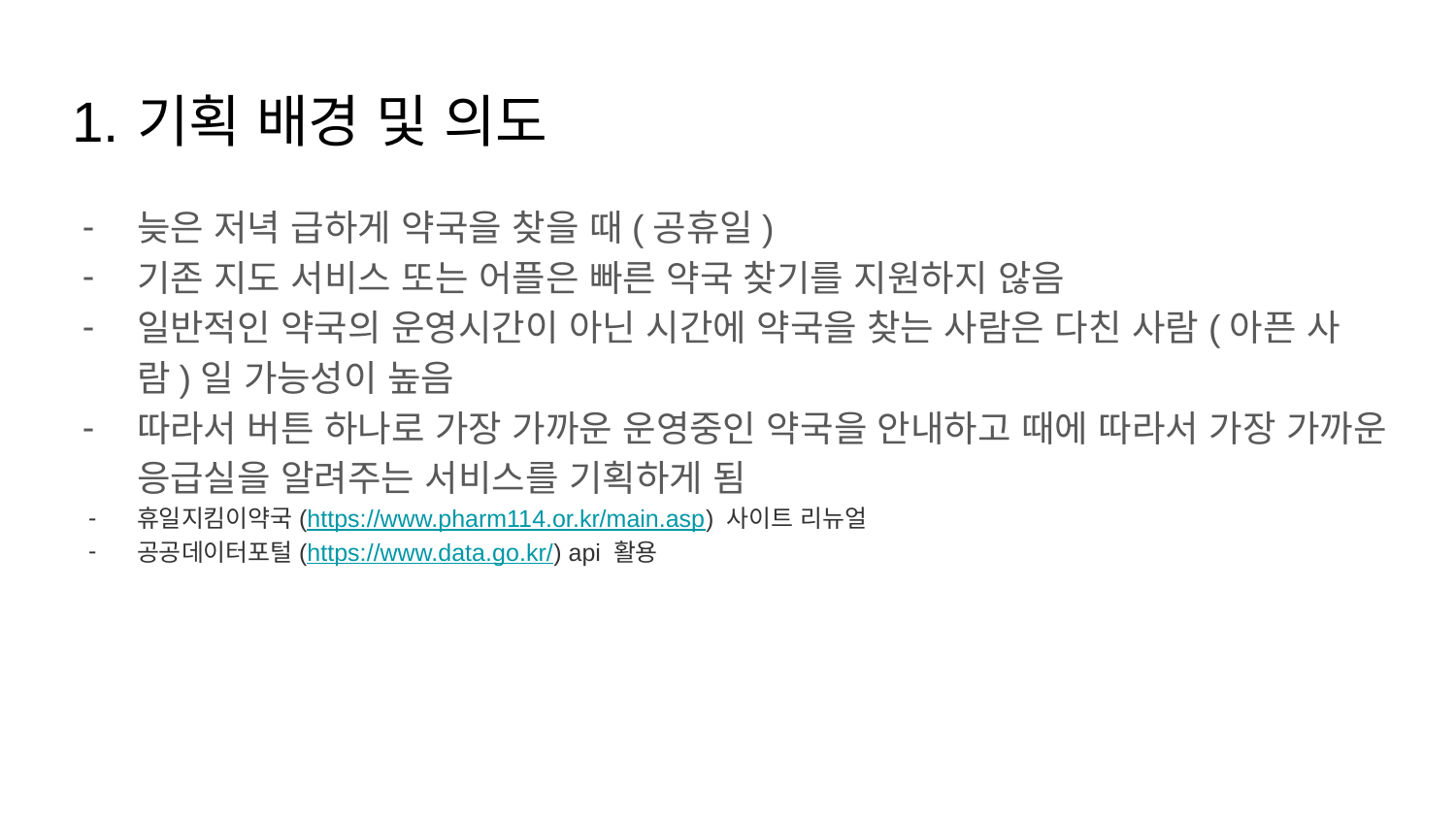

# 기획 배경 및 의도
늦은 저녁 급하게 약국을 찾을 때(공휴일)
기존 지도 서비스 또는 어플은 빠른 약국 찾기를 지원하지 않음
일반적인 약국의 운영시간이 아닌 시간에 약국을 찾는 사람은 다친 사람(아픈 사람)일 가능성이 높음
따라서 버튼 하나로 가장 가까운 운영중인 약국을 안내하고 때에 따라서 가장 가까운 응급실을 알려주는 서비스를 기획하게 됨
휴일지킴이약국(https://www.pharm114.or.kr/main.asp) 사이트 리뉴얼
공공데이터포털(https://www.data.go.kr/) api 활용